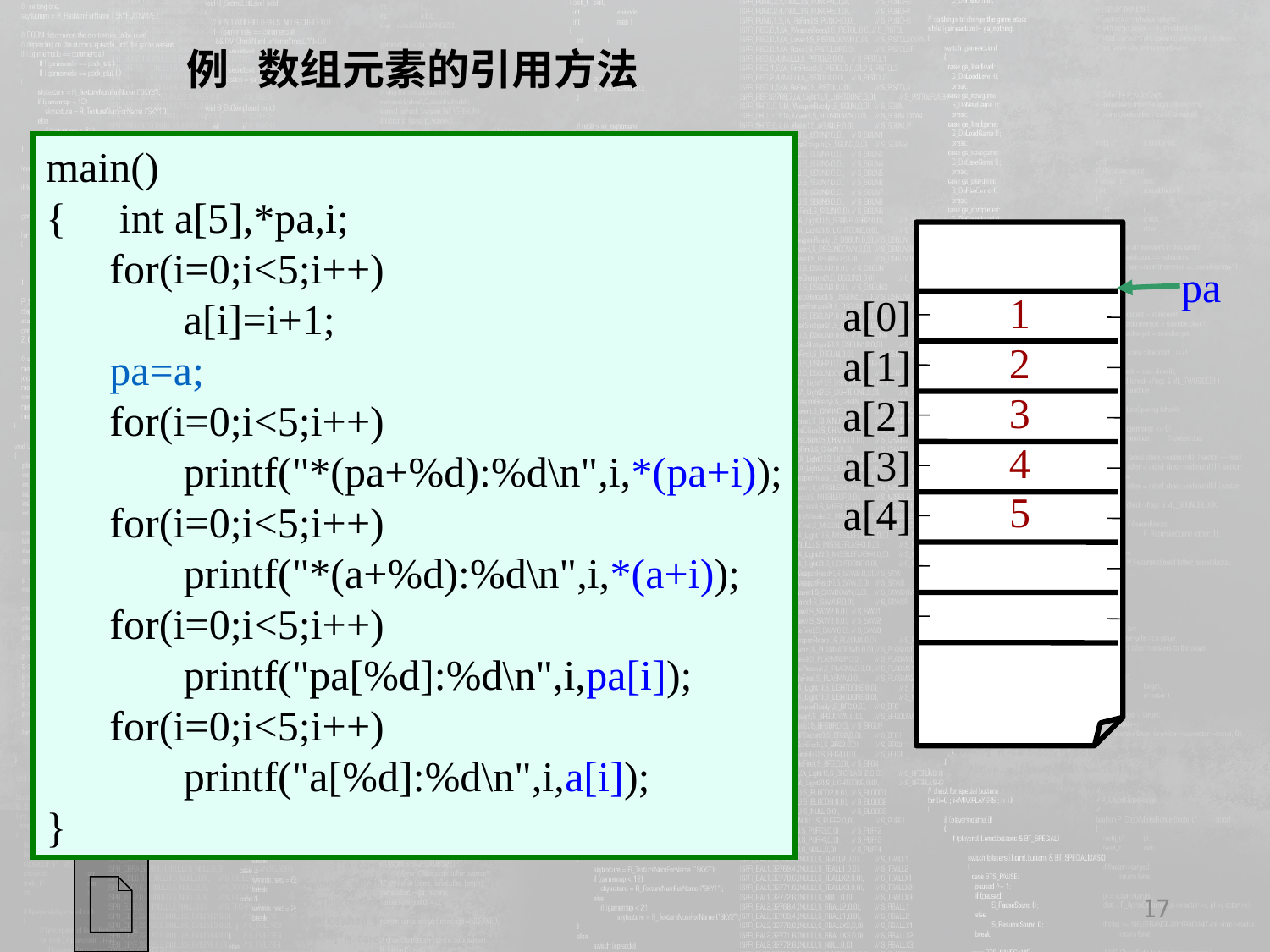

例   数组元素的引用方法
main()
{     int a[5],*pa,i;
      for(i=0;i<5;i++)
	 a[i]=i+1;
      pa=a;
      for(i=0;i<5;i++)
	 printf("*(pa+%d):%d\n",i,*(pa+i));
      for(i=0;i<5;i++)
	 printf("*(a+%d):%d\n",i,*(a+i));
      for(i=0;i<5;i++)
	 printf("pa[%d]:%d\n",i,pa[i]);
      for(i=0;i<5;i++)
	 printf("a[%d]:%d\n",i,a[i]);
}

a[0]
a[1]
a[2]
a[3]
a[4]
pa

1
2
3
4
5

17